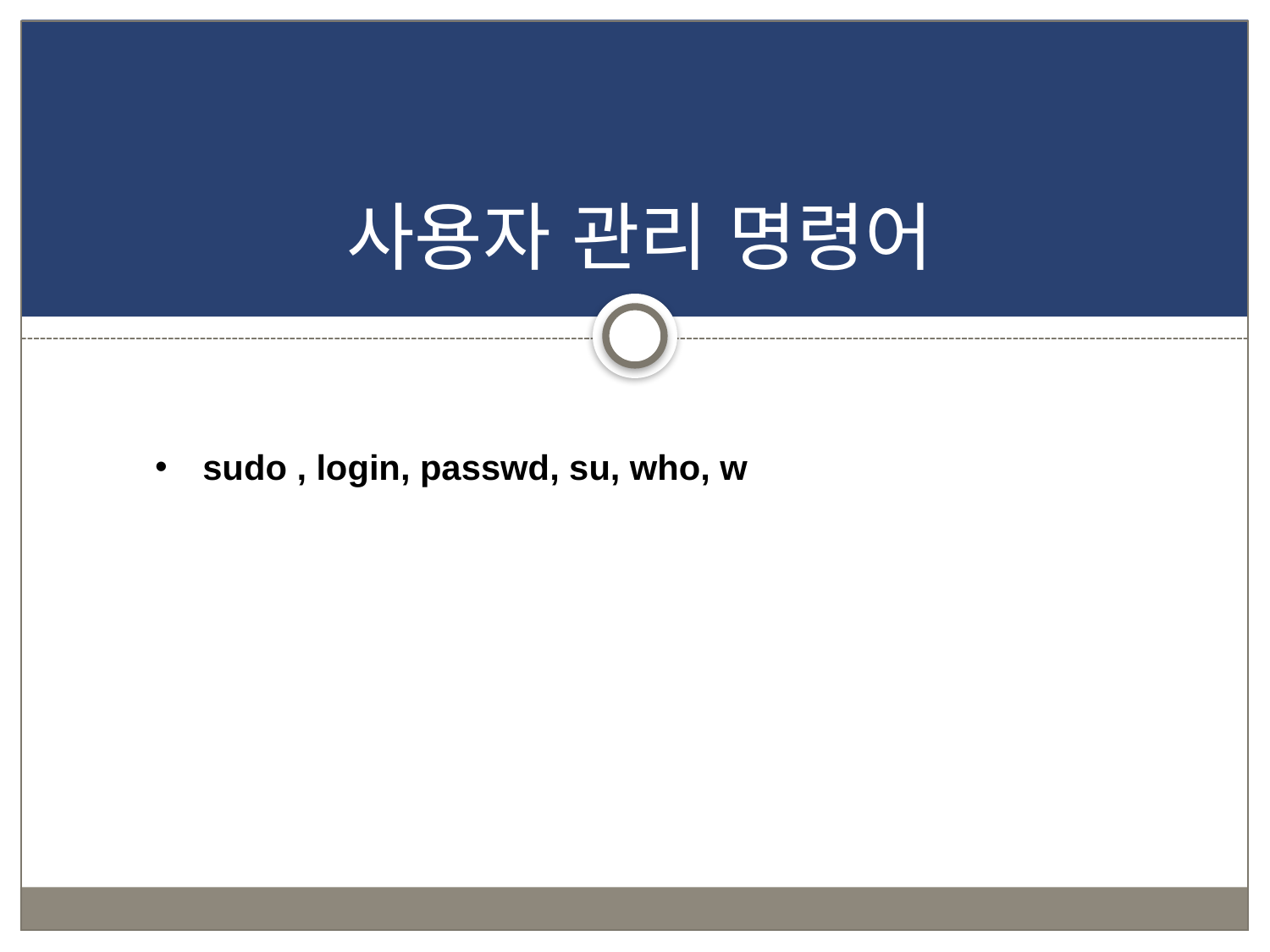

# 사용자 관리 명령어

sudo , login, passwd, su, who, w